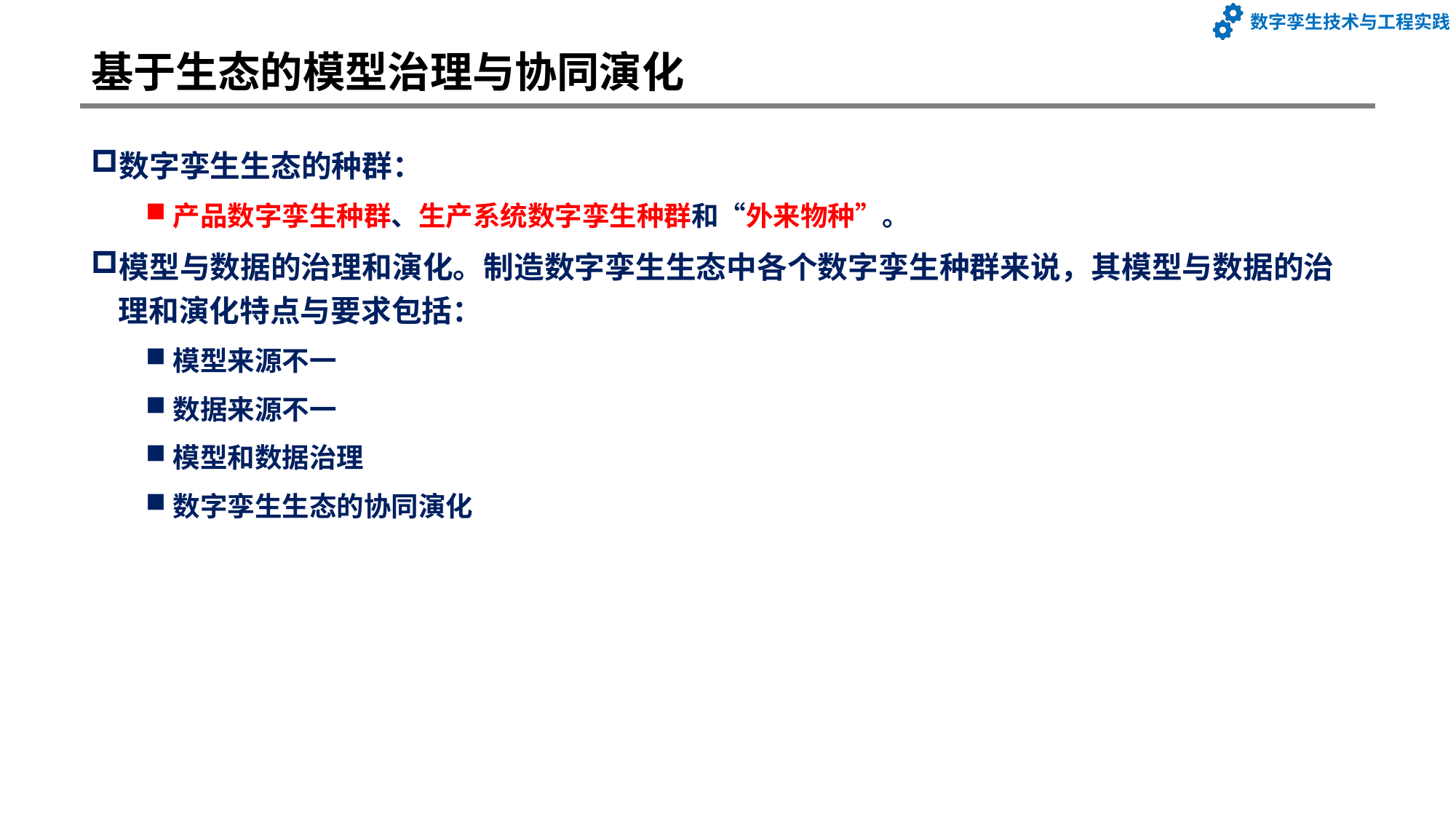

# 基于生态的模型治理与协同演化
数字孪生生态的种群：
产品数字孪生种群、生产系统数字孪生种群和“外来物种”。
模型与数据的治理和演化。制造数字孪生生态中各个数字孪生种群来说，其模型与数据的治理和演化特点与要求包括：
模型来源不一
数据来源不一
模型和数据治理
数字孪生生态的协同演化